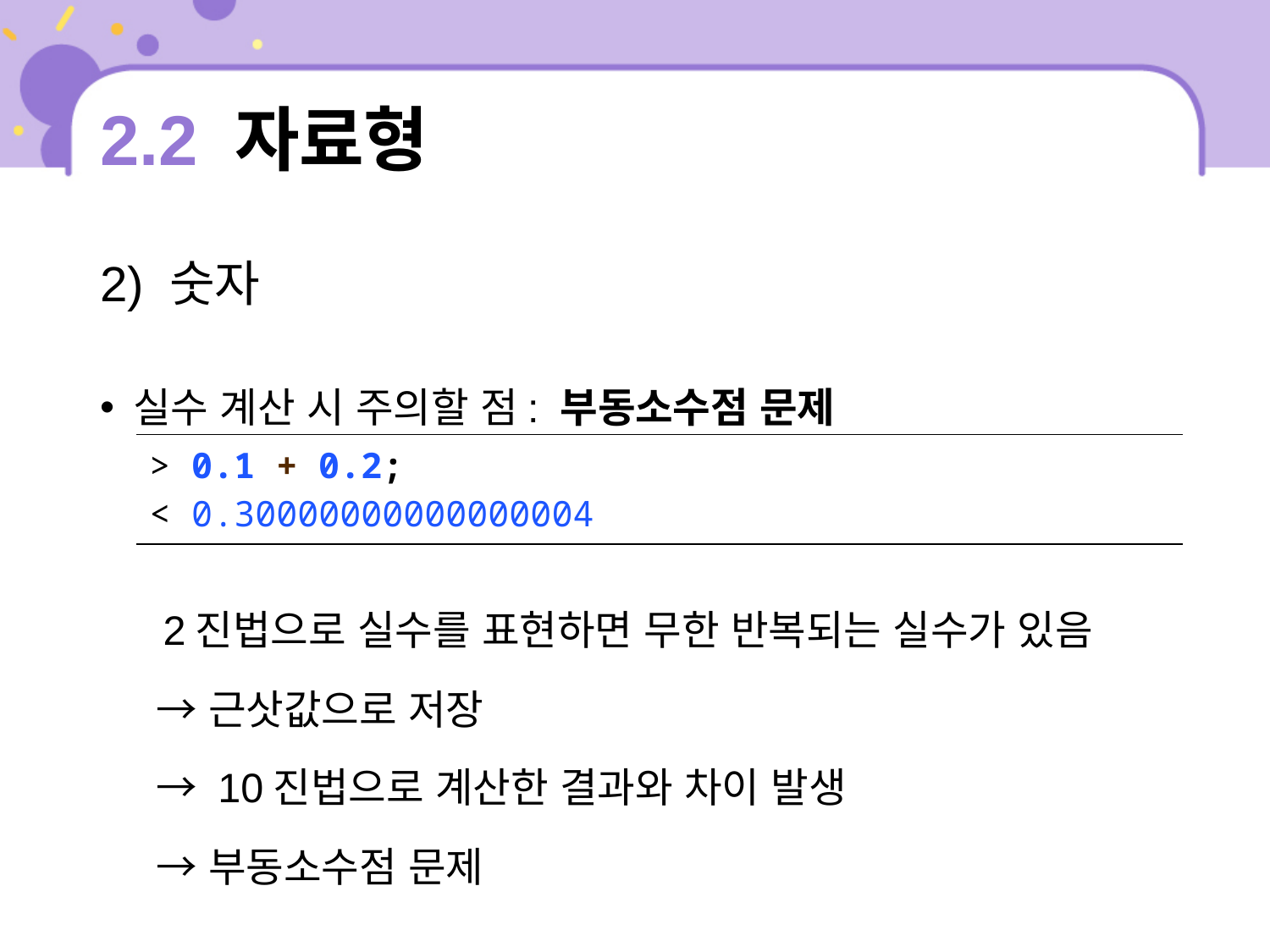

# 2.2 자료형
2) 숫자
실수 계산 시 주의할 점: 부동소수점 문제
  2진법으로 실수를 표현하면 무한 반복되는 실수가 있음
  → 근삿값으로 저장
  → 10진법으로 계산한 결과와 차이 발생
  → 부동소수점 문제

| > 0.1 + 0.2; < 0.30000000000000004 |
| --- |